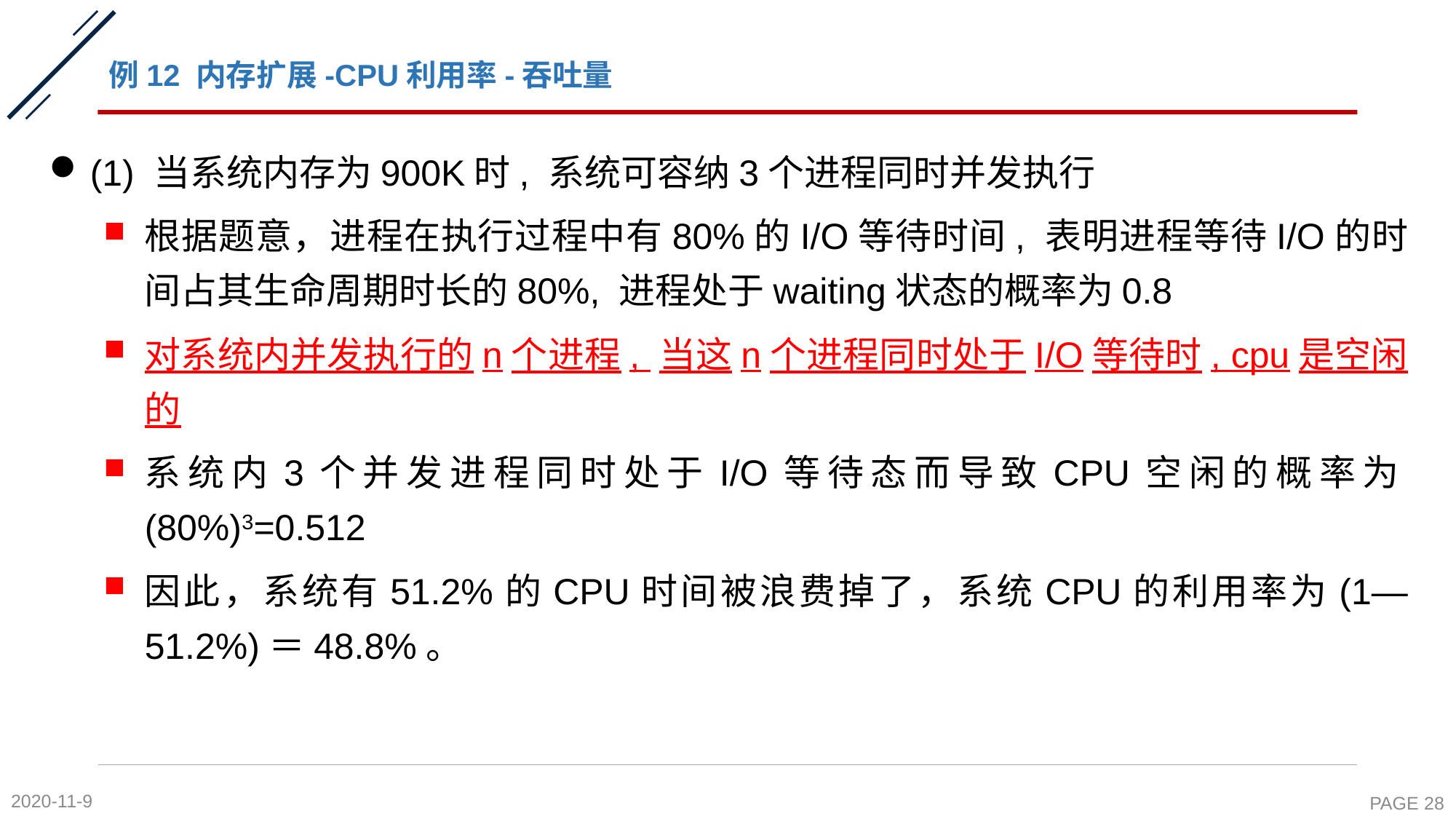

# 例12 内存扩展-CPU利用率-吞吐量
(1) 当系统内存为900K时, 系统可容纳3个进程同时并发执行
根据题意，进程在执行过程中有80%的I/O等待时间, 表明进程等待I/O的时间占其生命周期时长的80%, 进程处于waiting状态的概率为0.8
对系统内并发执行的n个进程, 当这n个进程同时处于I/O等待时, cpu是空闲的
系统内3个并发进程同时处于I/O等待态而导致CPU空闲的概率为(80%)3=0.512
因此，系统有51.2%的CPU时间被浪费掉了，系统CPU的利用率为(1—51.2%)＝48.8%。

2020-11-9
PAGE 28